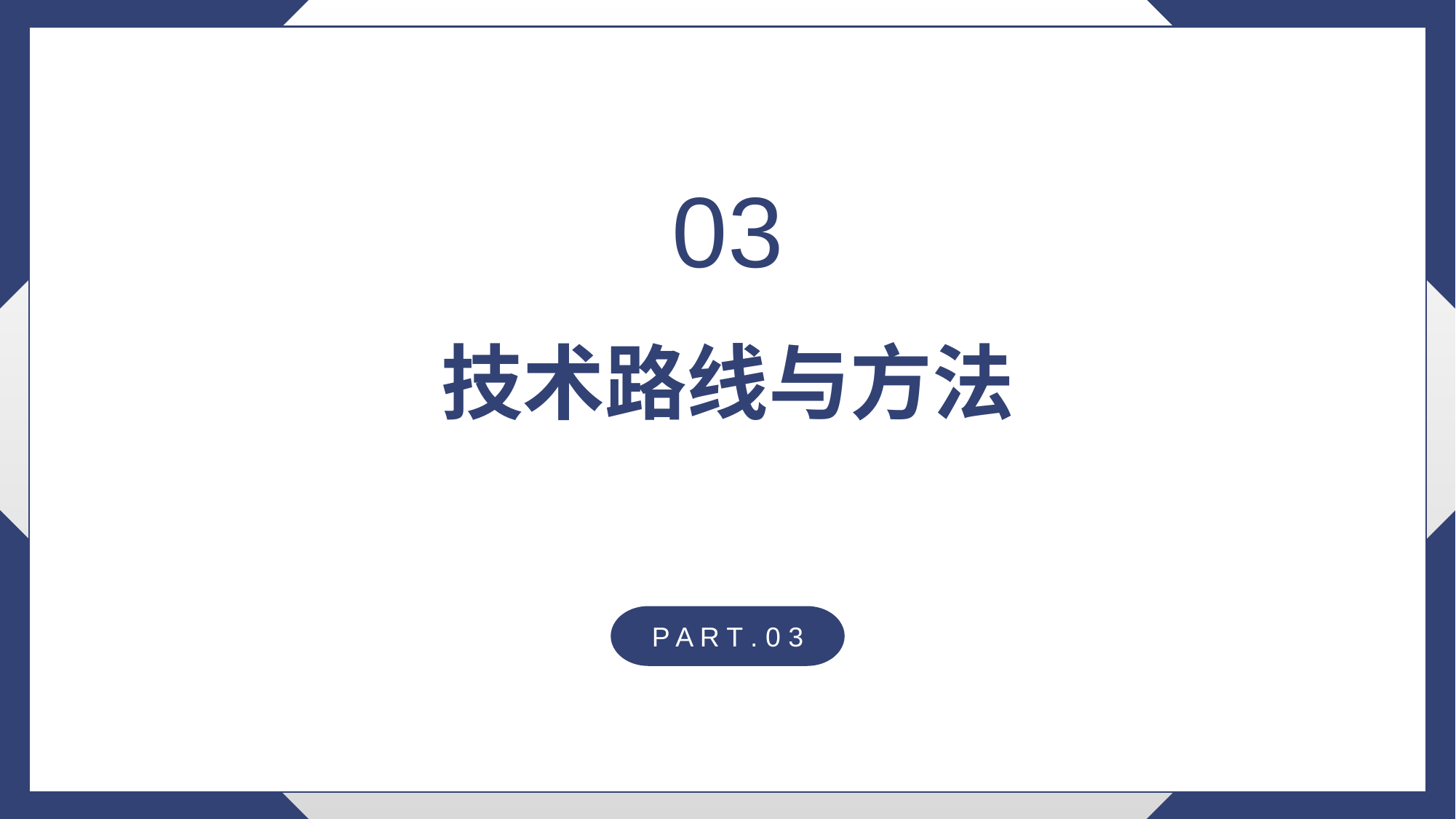

03
技术路线与方法

P A R T . 0 3